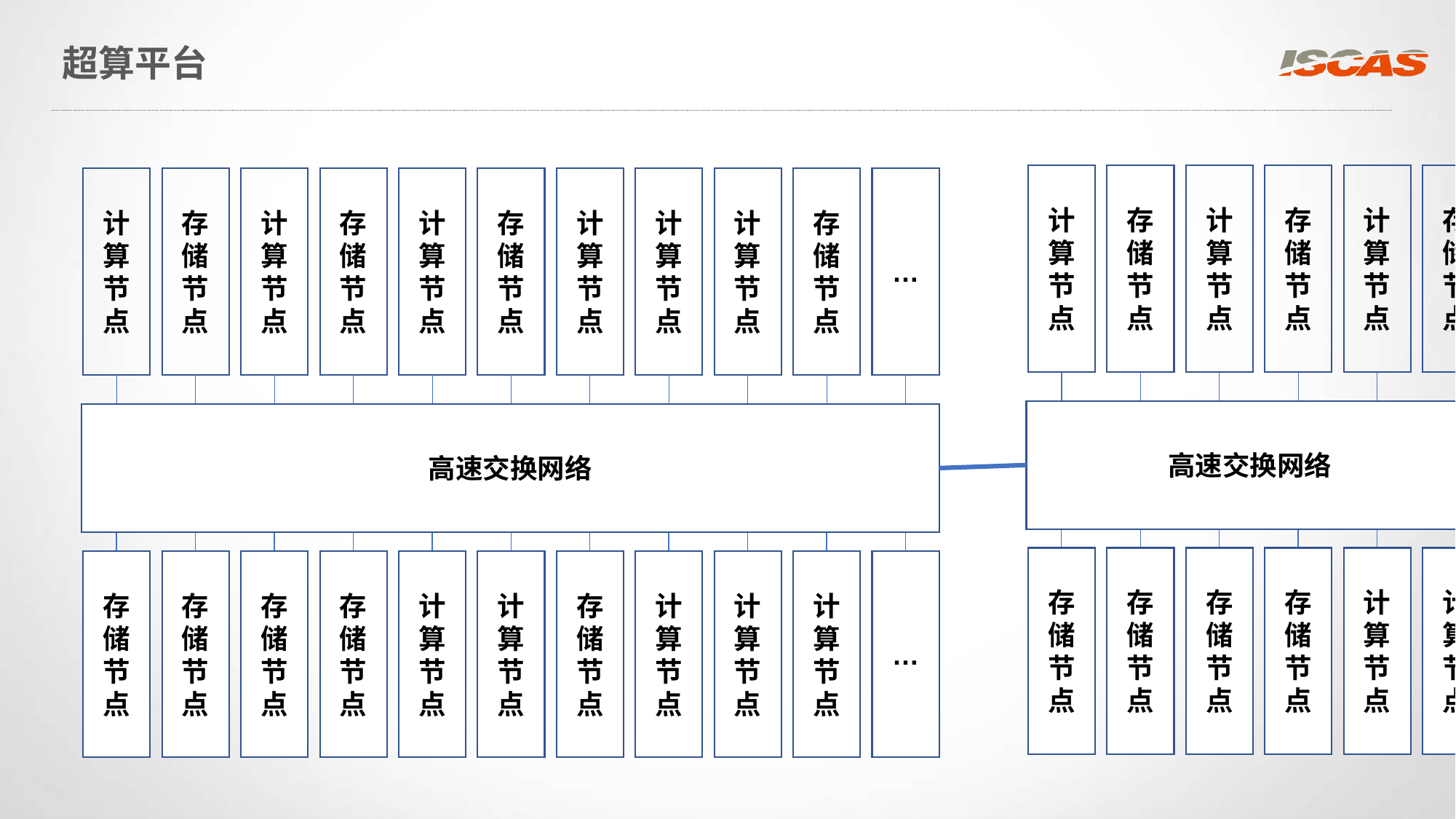

# 超算平台
计算节点
存储节点
计算节点
存储节点
计算节点
存储节点
计算节点
存储节点
计算节点
存储节点
计算节点
存储节点
计算节点
计算节点
计算节点
存储节点
…
高速交换网络
高速交换网络
存储节点
存储节点
存储节点
存储节点
计算节点
计算节点
存储节点
存储节点
存储节点
存储节点
计算节点
计算节点
存储节点
计算节点
计算节点
计算节点
…